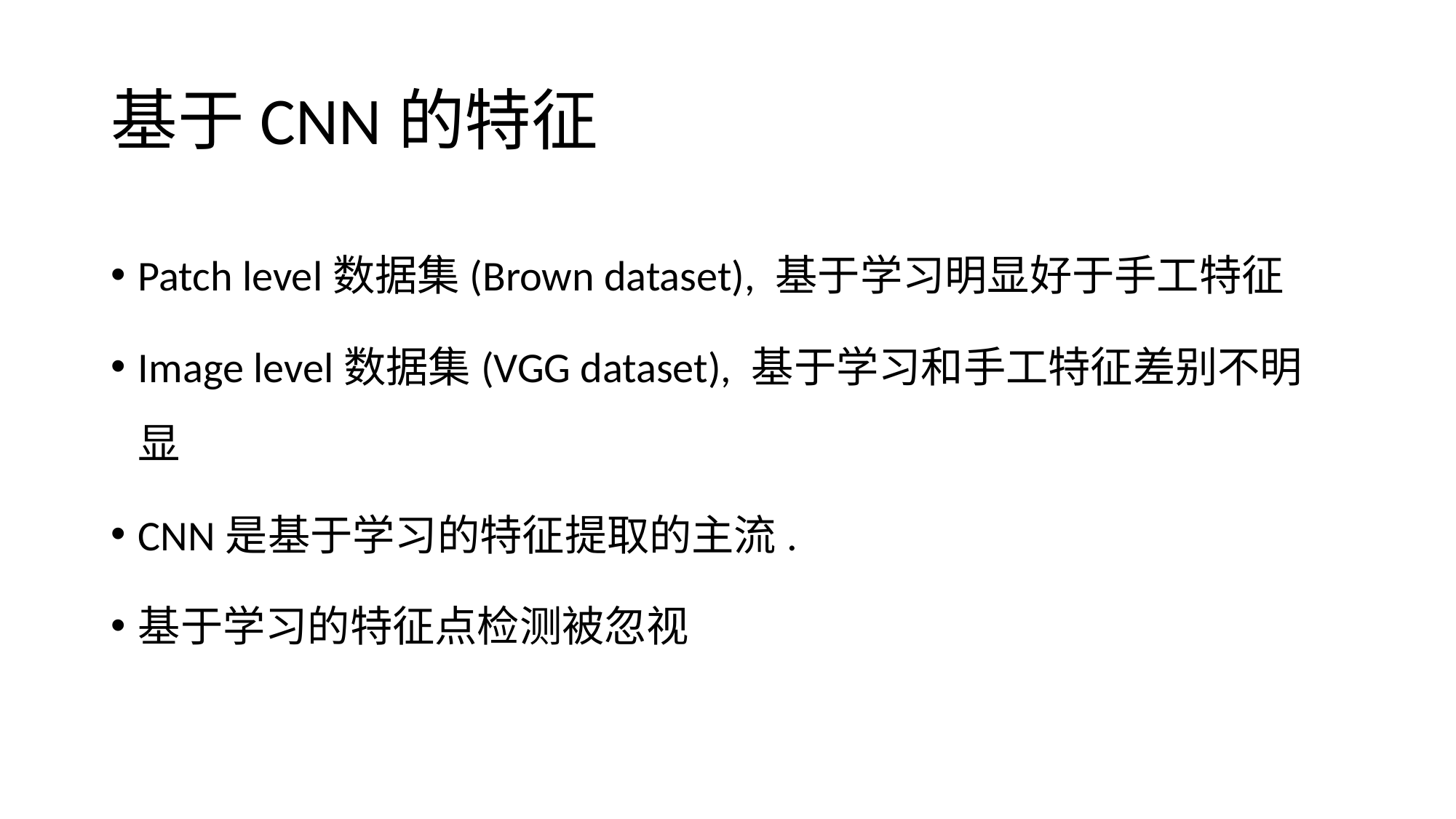

# 基于CNN的特征
Patch level数据集(Brown dataset), 基于学习明显好于手工特征
Image level数据集(VGG dataset), 基于学习和手工特征差别不明显
CNN是基于学习的特征提取的主流.
基于学习的特征点检测被忽视